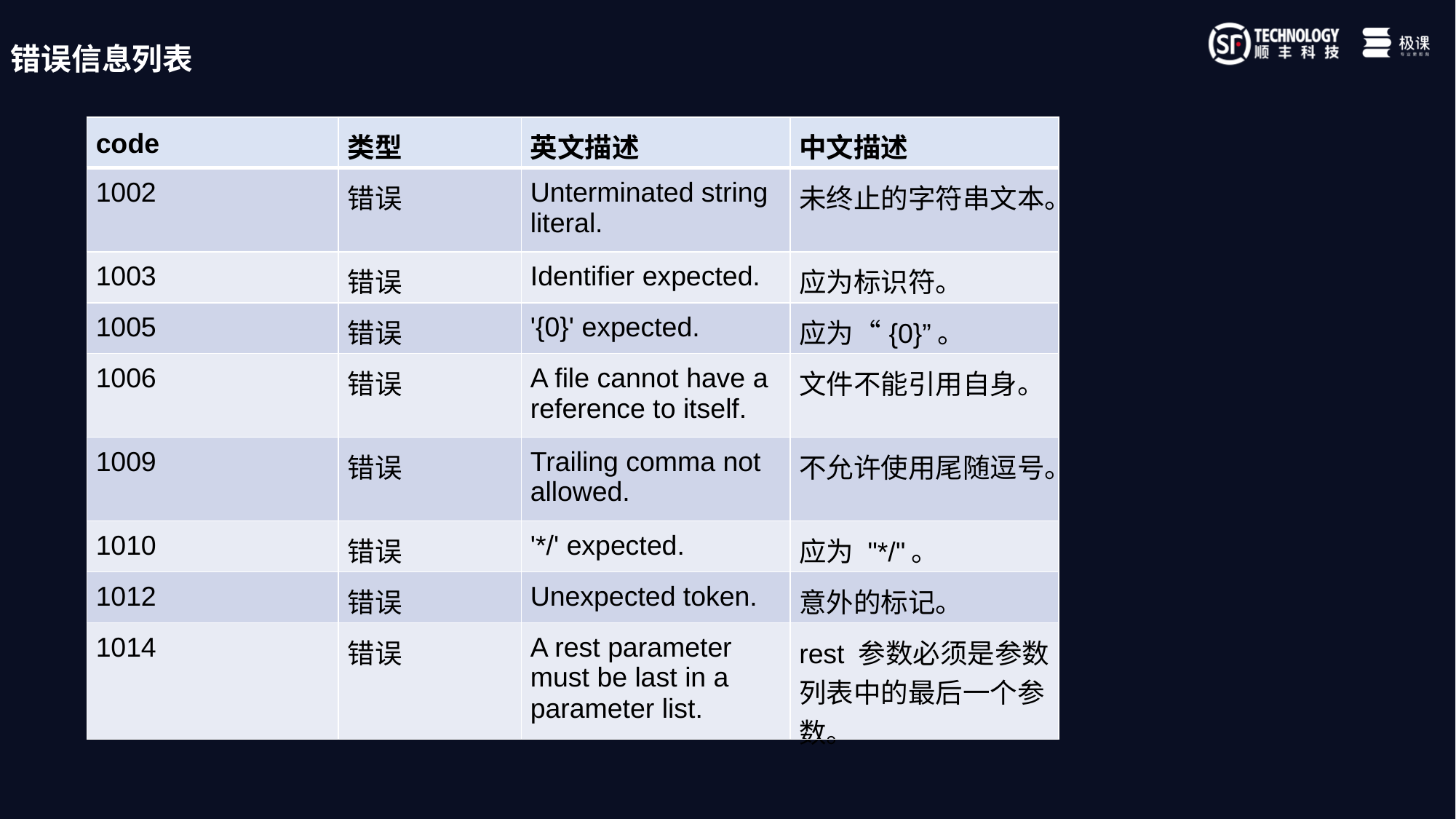

错误信息列表
| code | 类型 | 英文描述 | 中文描述 |
| --- | --- | --- | --- |
| 1002 | 错误 | Unterminated string literal. | 未终止的字符串文本。 |
| 1003 | 错误 | Identifier expected. | 应为标识符。 |
| 1005 | 错误 | '{0}' expected. | 应为“{0}”。 |
| 1006 | 错误 | A file cannot have a reference to itself. | 文件不能引用自身。 |
| 1009 | 错误 | Trailing comma not allowed. | 不允许使用尾随逗号。 |
| 1010 | 错误 | '\*/' expected. | 应为 "\*/"。 |
| 1012 | 错误 | Unexpected token. | 意外的标记。 |
| 1014 | 错误 | A rest parameter must be last in a parameter list. | rest 参数必须是参数列表中的最后一个参数。 |